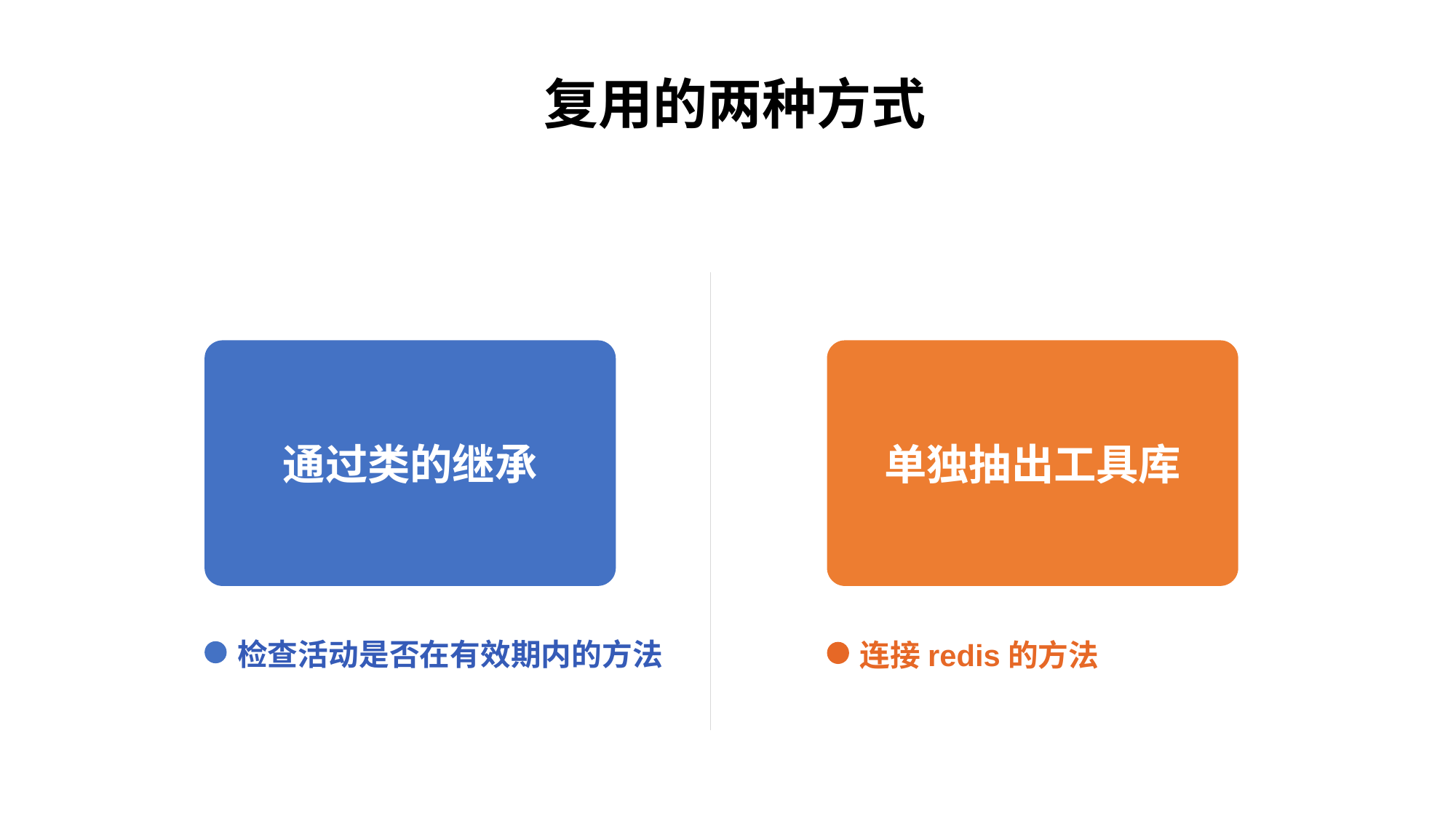

复用的两种方式
通过类的继承
单独抽出工具库
检查活动是否在有效期内的方法
连接redis的方法